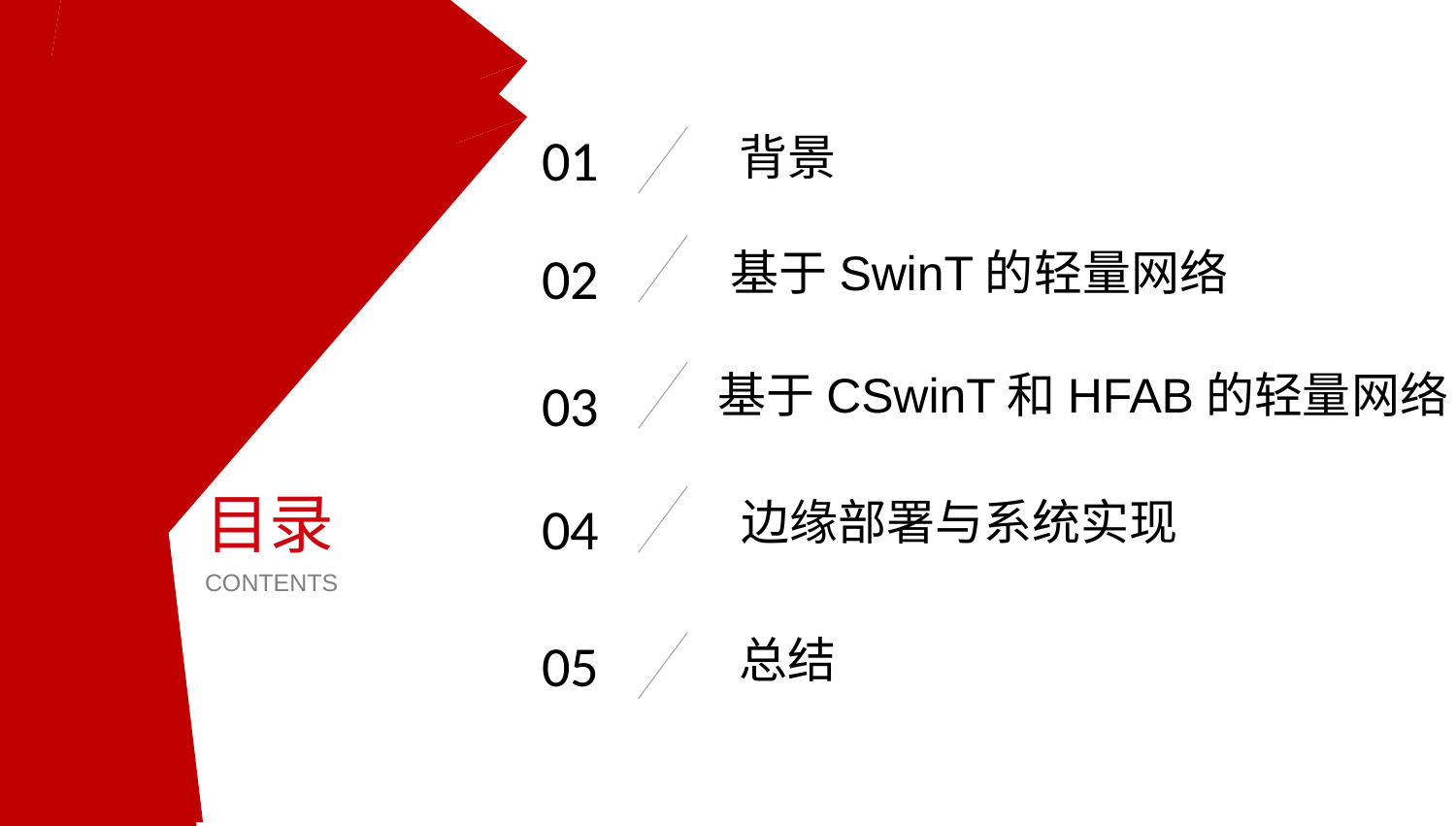

01
背景

02
基于SwinT的轻量网络

基于CSwinT和HFAB的轻量网络
03

目录
边缘部署与系统实现
04

CONTENTS
总结
05